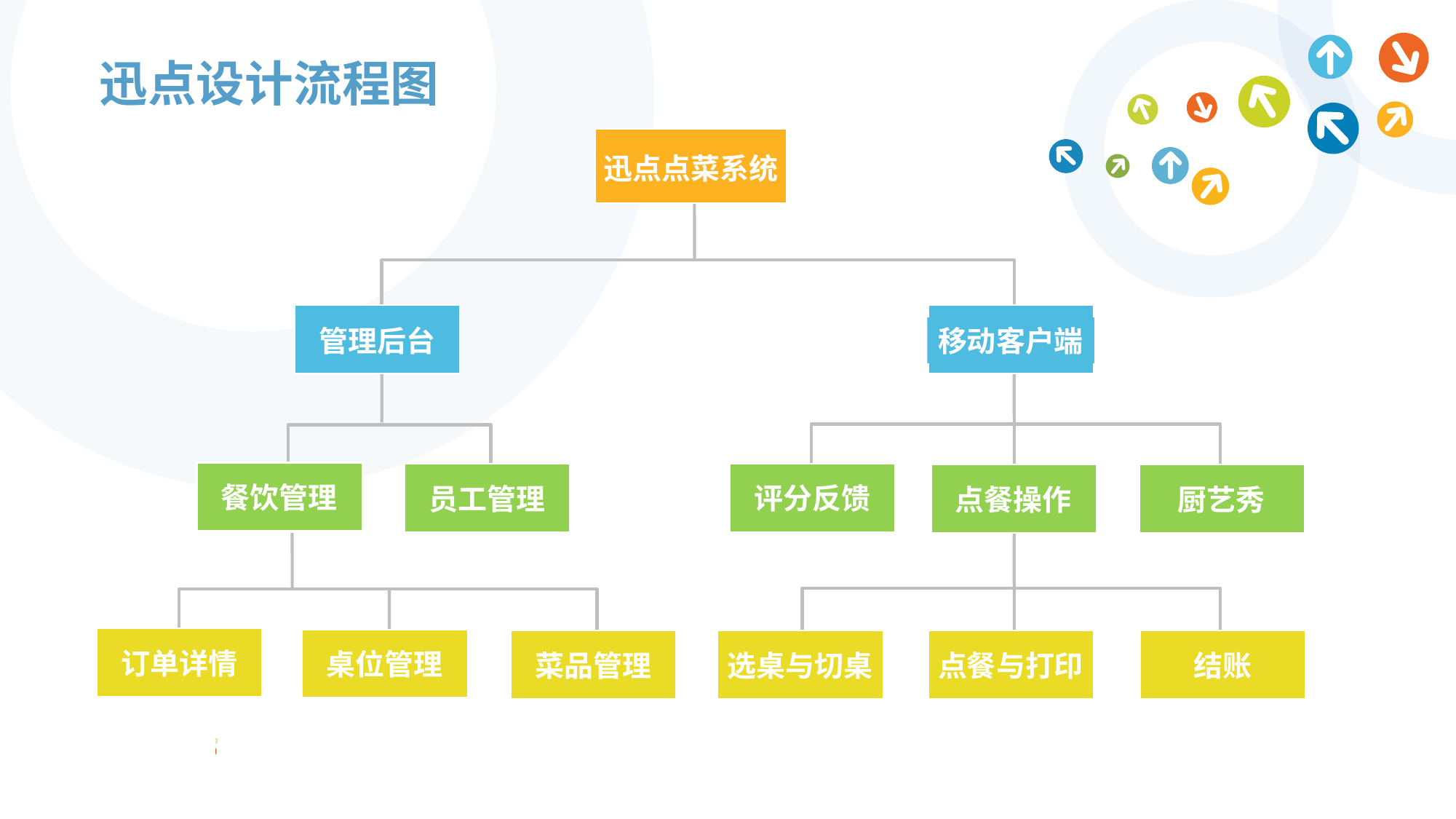

迅点设计流程图

迅点点菜系统

管理后台

移动客户端

餐饮管理

评分反馈

点餐操作

厨艺秀

员工管理

订单详情

桌位管理

菜品管理

选桌与切桌

点餐与打印

结账